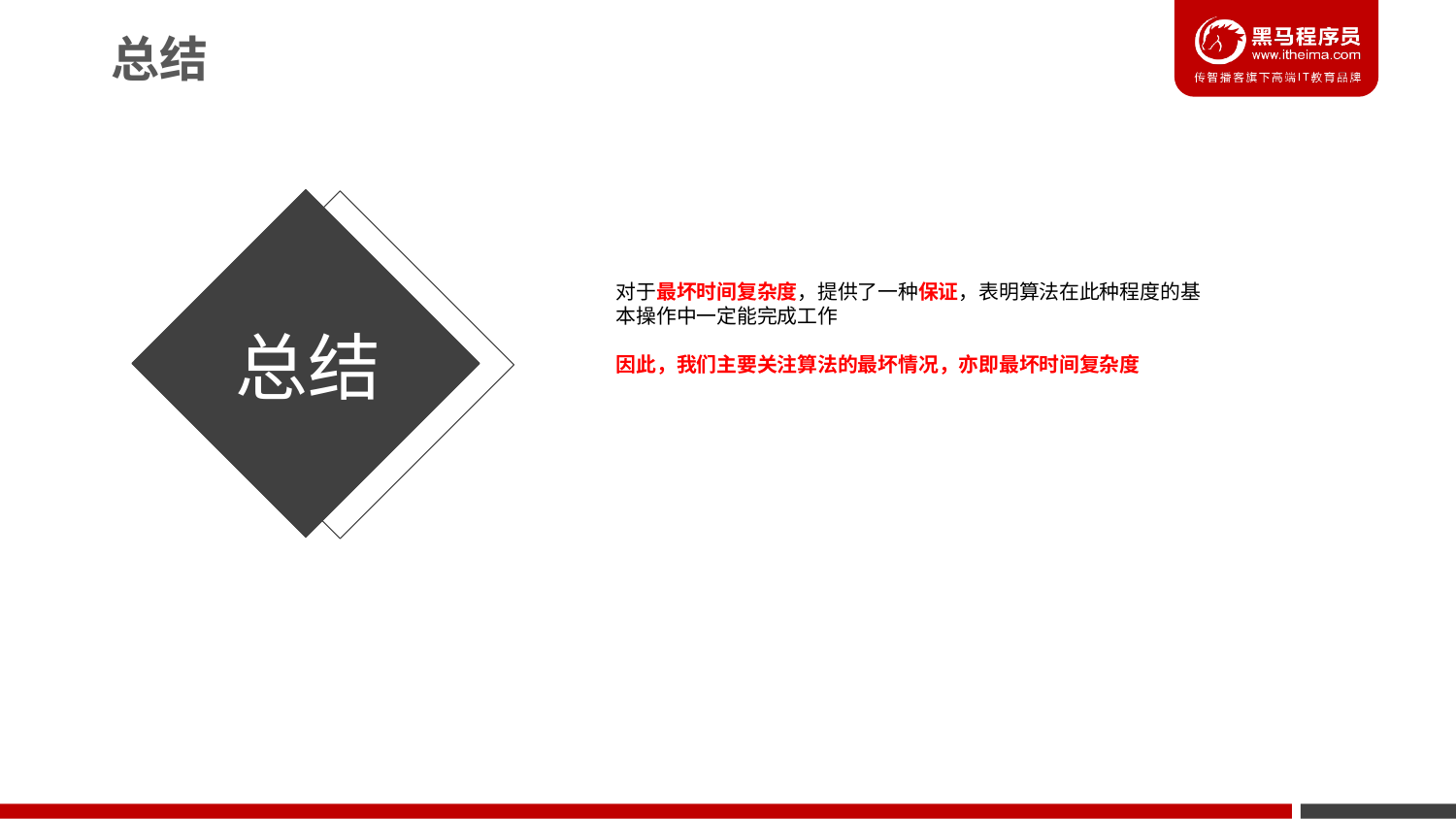

总结

对于最坏时间复杂度，提供了一种保证，表明算法在此种程度的基
本操作中一定能完成工作

因此，我们主要关注算法的最坏情况，亦即最坏时间复杂度

总结